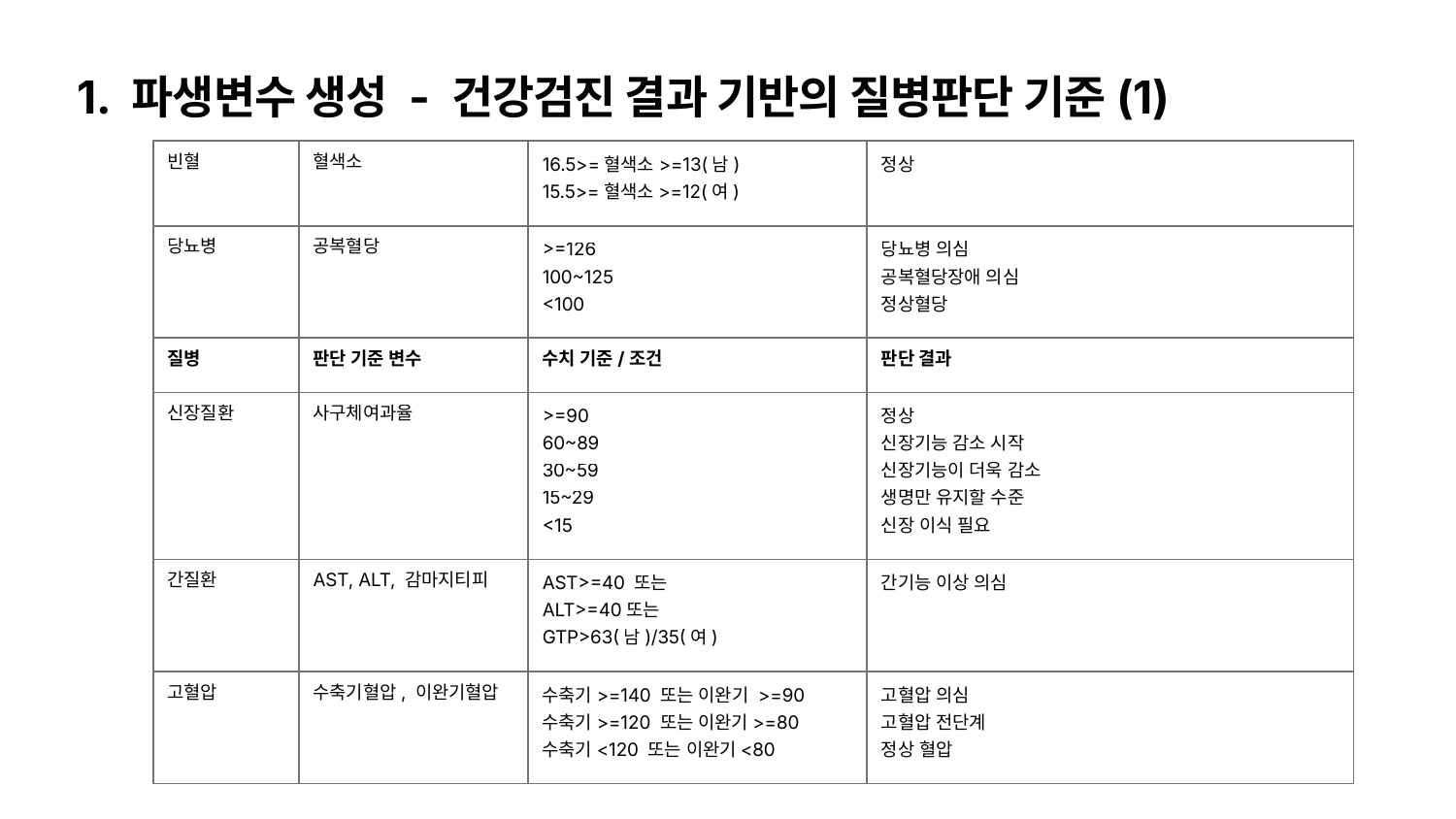

파생변수 생성 - 건강검진 결과 기반의 질병판단 기준(1)
| 빈혈 | 혈색소 | 16.5>=혈색소>=13(남) 15.5>=혈색소>=12(여) | 정상 |
| --- | --- | --- | --- |
| 당뇨병 | 공복혈당 | >=126 100~125 <100 | 당뇨병 의심 공복혈당장애 의심 정상혈당 |
| 질병 | 판단 기준 변수 | 수치 기준/조건 | 판단 결과 |
| 신장질환 | 사구체여과율 | >=90 60~89 30~59 15~29 <15 | 정상 신장기능 감소 시작 신장기능이 더욱 감소 생명만 유지할 수준 신장 이식 필요 |
| 간질환 | AST, ALT, 감마지티피 | AST>=40 또는 ALT>=40또는 GTP>63(남)/35(여) | 간기능 이상 의심 |
| 고혈압 | 수축기혈압, 이완기혈압 | 수축기>=140 또는 이완기 >=90 수축기>=120 또는 이완기>=80 수축기<120 또는 이완기<80 | 고혈압 의심 고혈압 전단계 정상 혈압 |